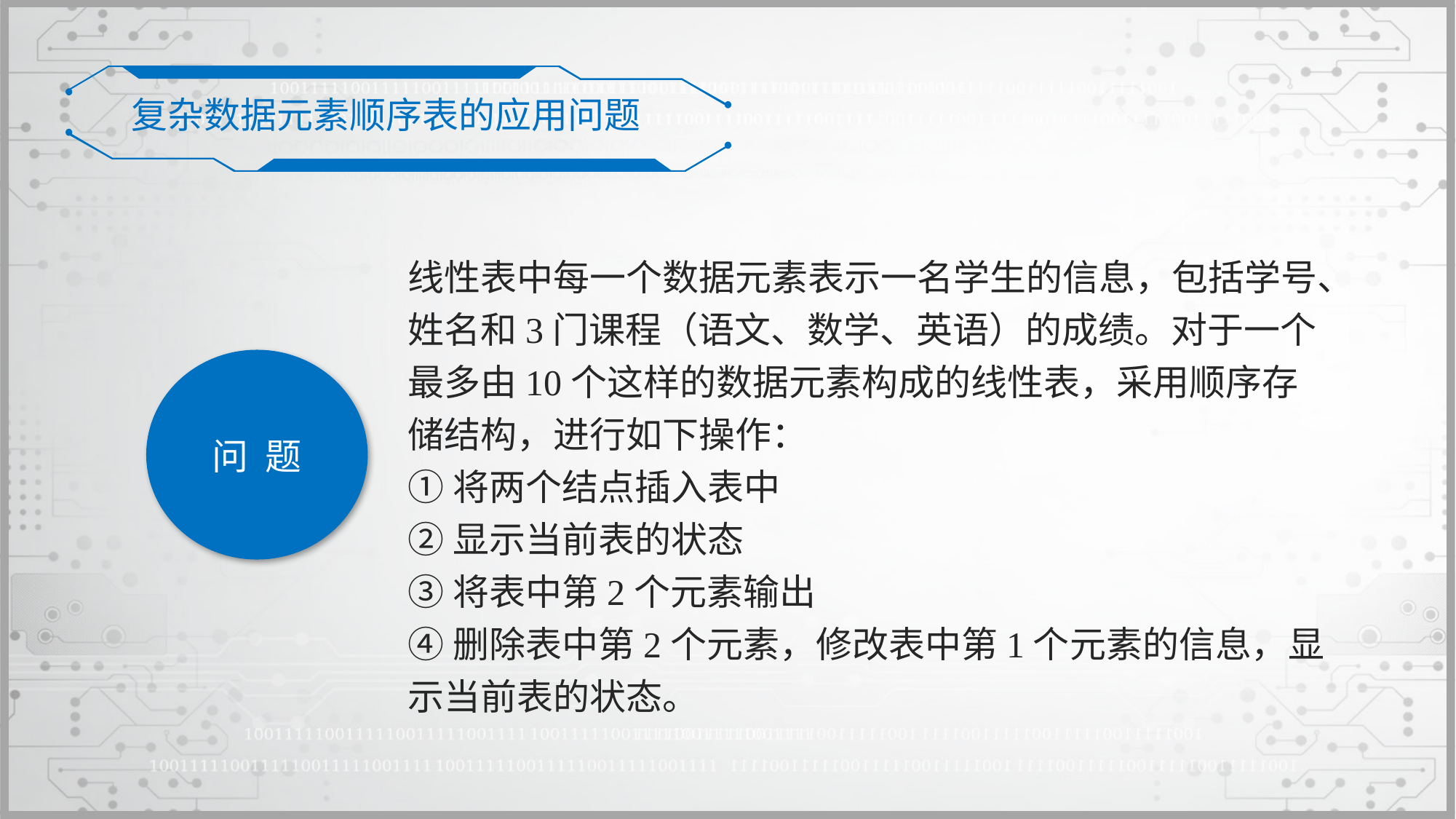

复杂数据元素顺序表的应用问题
线性表中每一个数据元素表示一名学生的信息，包括学号、姓名和3门课程（语文、数学、英语）的成绩。对于一个最多由10个这样的数据元素构成的线性表，采用顺序存储结构，进行如下操作：
①将两个结点插入表中
②显示当前表的状态
③将表中第2个元素输出
④删除表中第2个元素，修改表中第1个元素的信息，显示当前表的状态。

问  题